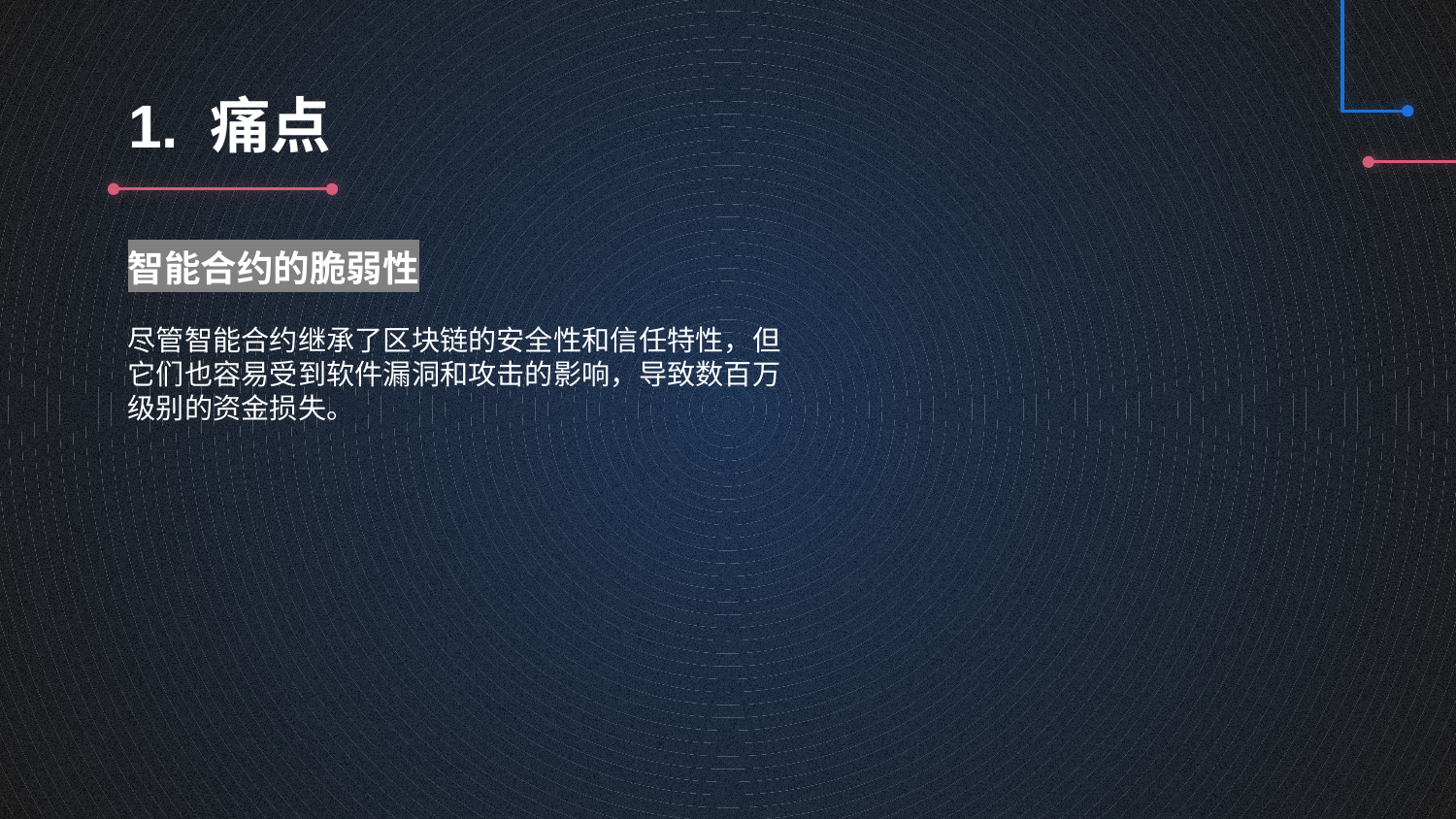

# 1. 痛点

智能合约的脆弱性

尽管智能合约继承了区块链的安全性和信任特性，但它们也容易受到软件漏洞和攻击的影响，导致数百万级别的资金损失。